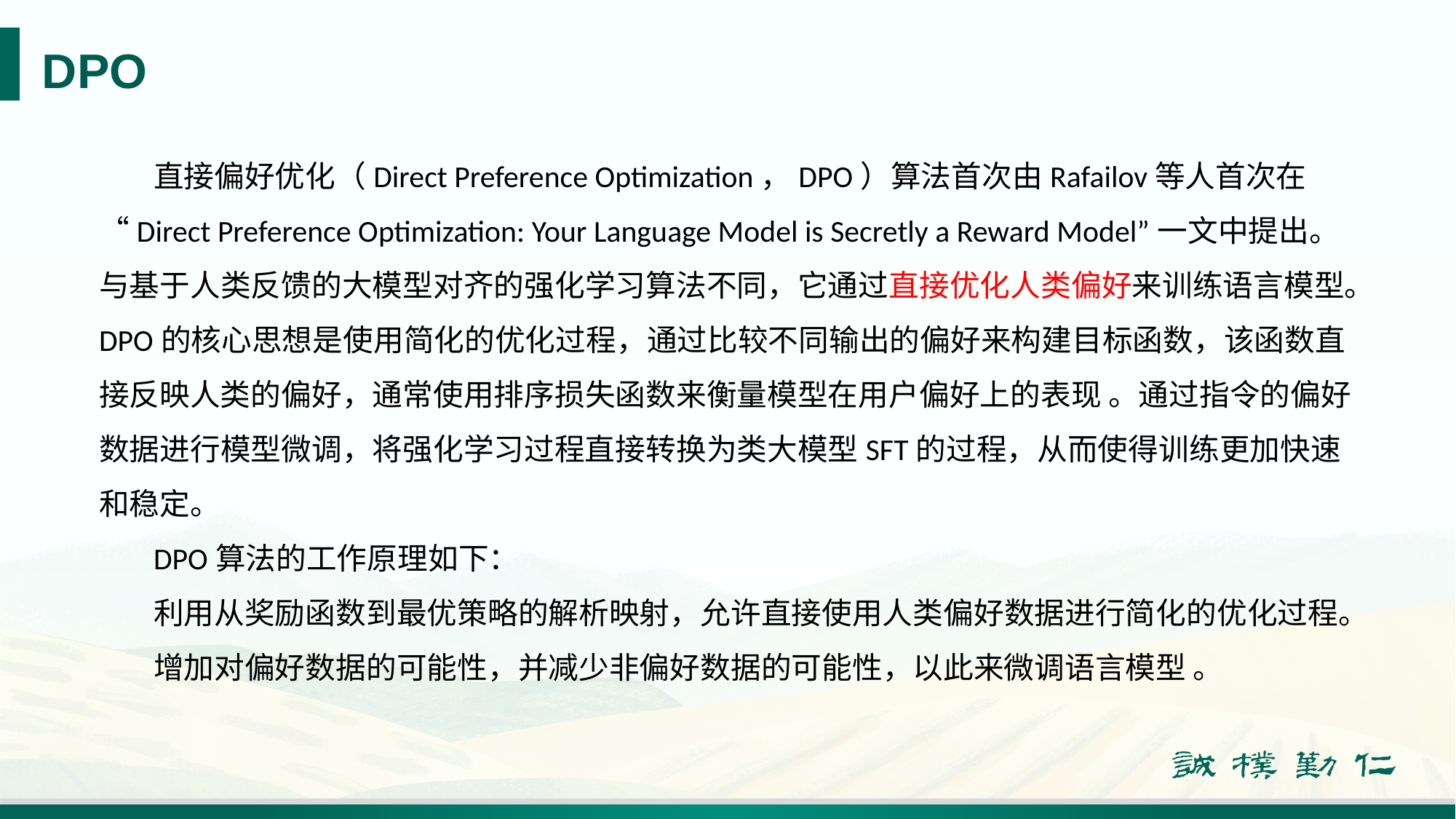

DPO
直接偏好优化（Direct Preference Optimization，DPO）算法首次由Rafailov等人首次在“Direct Preference Optimization: Your Language Model is Secretly a Reward Model”一文中提出。与基于人类反馈的大模型对齐的强化学习算法不同，它通过直接优化人类偏好来训练语言模型。DPO的核心思想是使用简化的优化过程，通过比较不同输出的偏好来构建目标函数，该函数直接反映人类的偏好，通常使用排序损失函数来衡量模型在用户偏好上的表现 。通过指令的偏好数据进行模型微调，将强化学习过程直接转换为类大模型SFT的过程，从而使得训练更加快速和稳定。
DPO算法的工作原理如下：
利用从奖励函数到最优策略的解析映射，允许直接使用人类偏好数据进行简化的优化过程。
增加对偏好数据的可能性，并减少非偏好数据的可能性，以此来微调语言模型 。